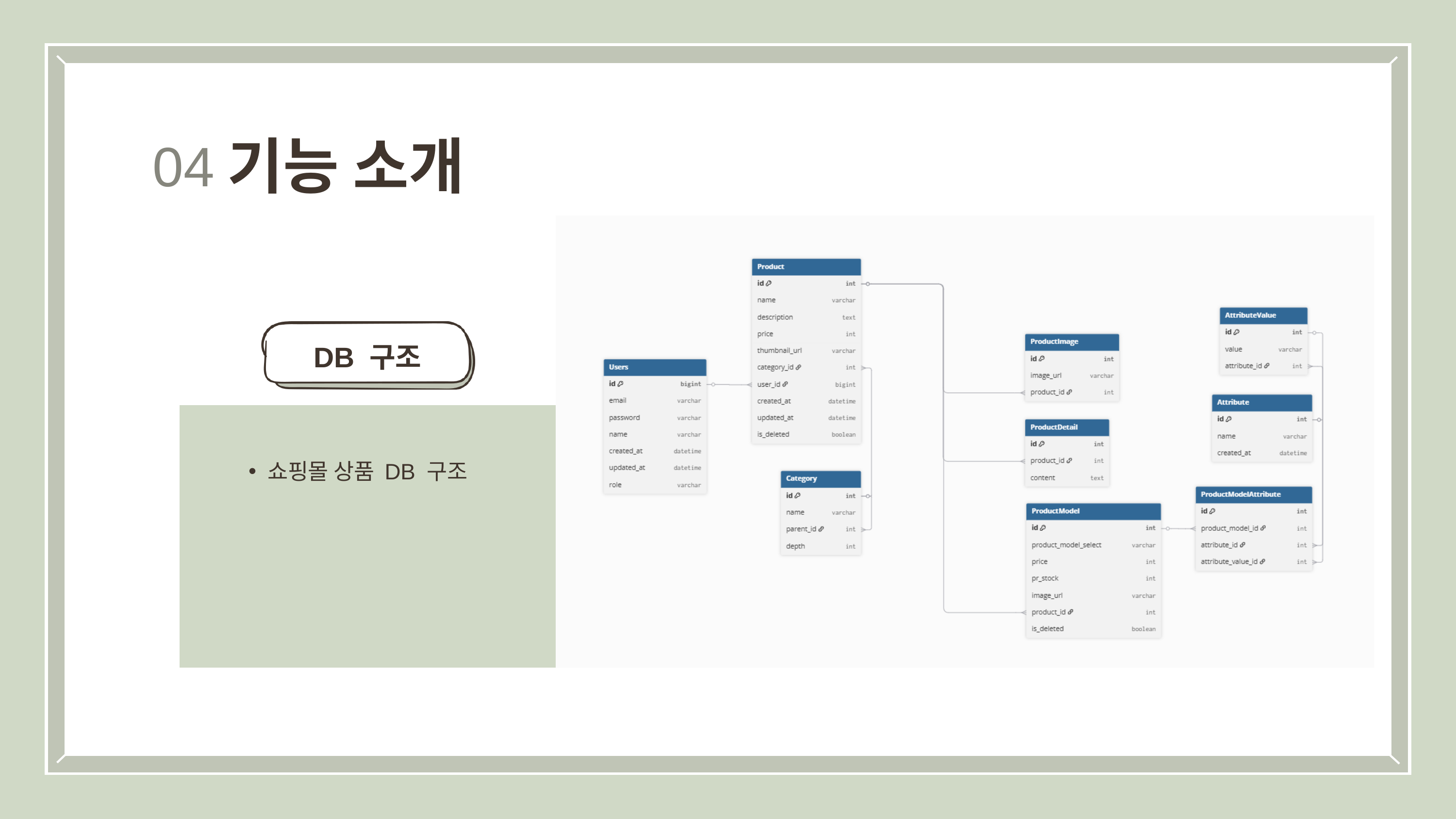

기능 소개
04

DB 구조

쇼핑몰 상품 DB 구조